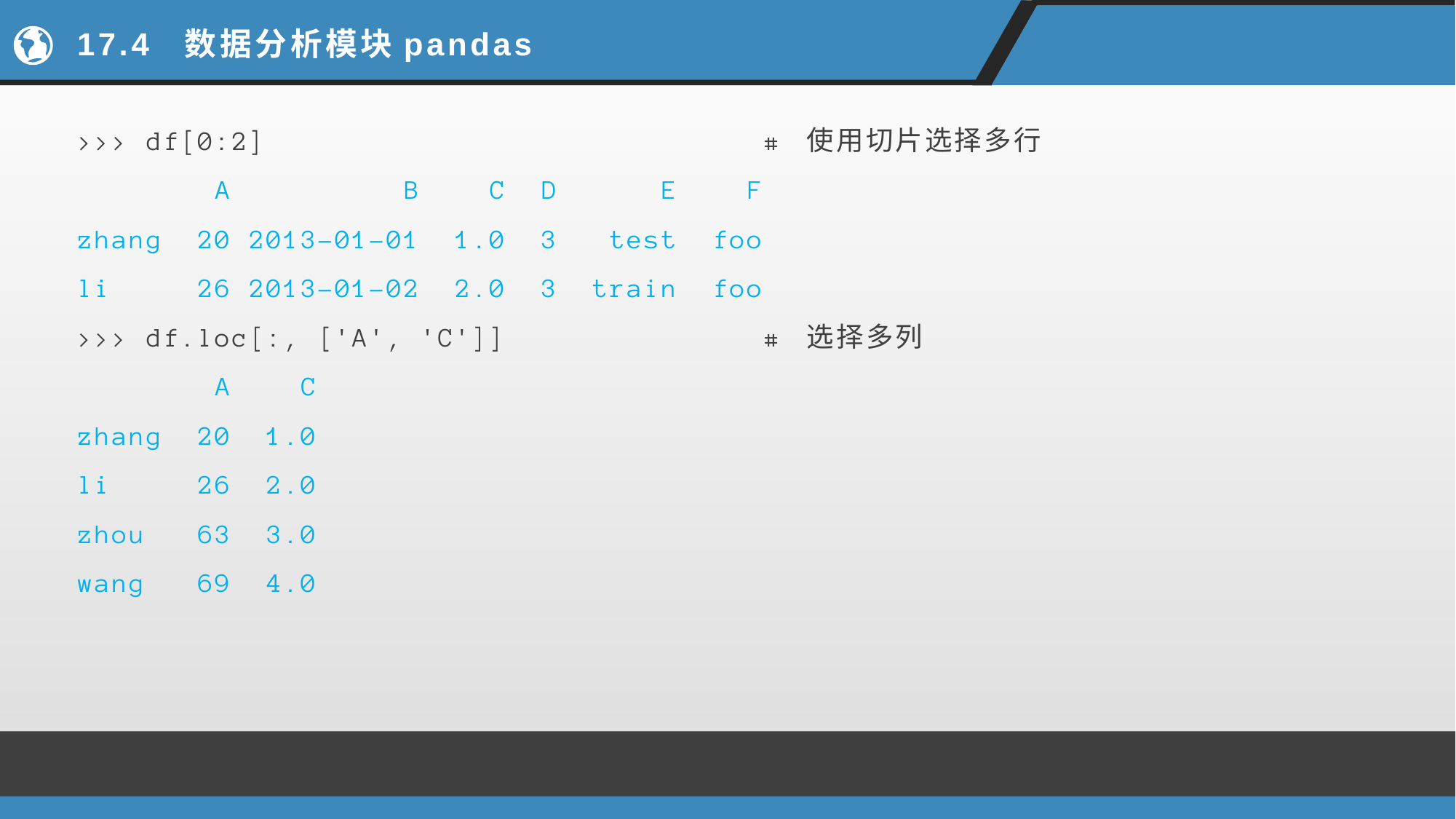

# 17.4  数据分析模块pandas

>>> df[0:2]                             # 使用切片选择多行
        A          B    C  D      E    F
zhang  20 2013-01-01  1.0  3   test  foo
li     26 2013-01-02  2.0  3  train  foo
>>> df.loc[:, ['A', 'C']]               # 选择多列
        A    C
zhang  20  1.0
li     26  2.0
zhou   63  3.0
wang   69  4.0